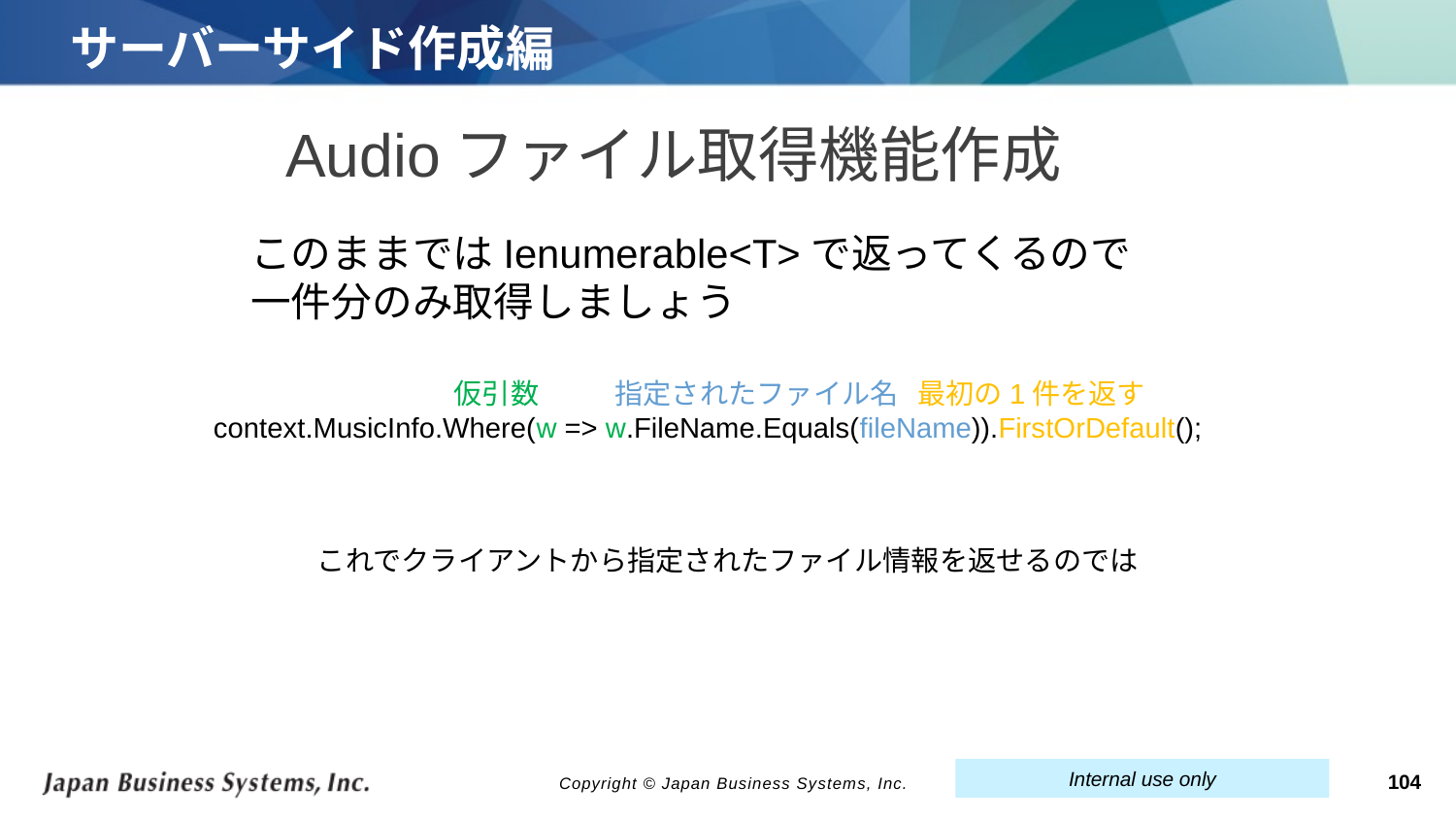

# サーバーサイド作成編
Audioファイル取得機能作成
このままではIenumerable<T>で返ってくるので
一件分のみ取得しましょう
                                     仮引数            指定されたファイル名   最初の1件を返す
context.MusicInfo.Where(w => w.FileName.Equals(fileName)).FirstOrDefault();
これでクライアントから指定されたファイル情報を返せるのでは